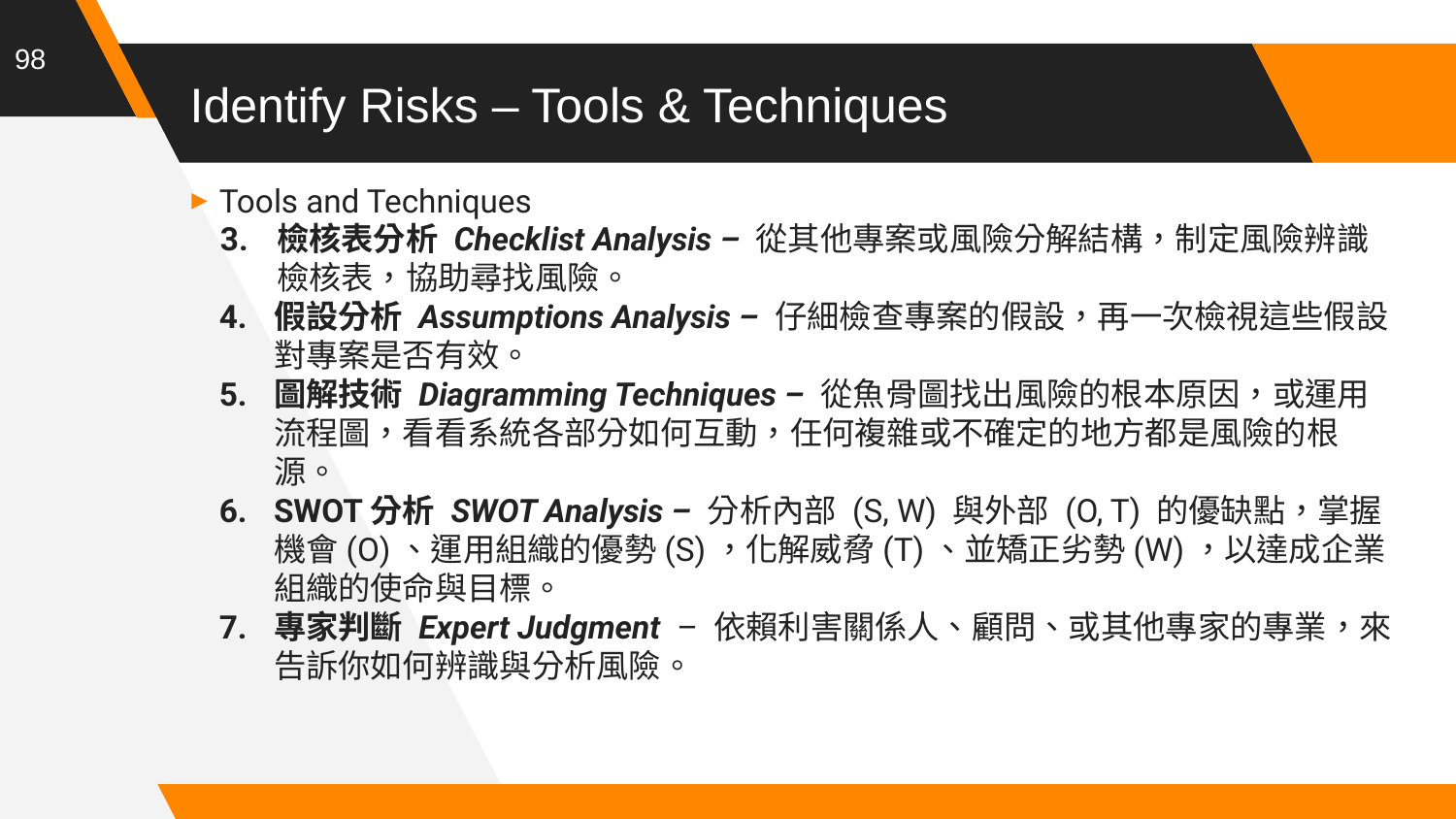

98
# Identify Risks – Tools & Techniques
Tools and Techniques
檢核表分析 Checklist Analysis – 從其他專案或風險分解結構，制定風險辨識檢核表，協助尋找風險。
假設分析 Assumptions Analysis – 仔細檢查專案的假設，再一次檢視這些假設對專案是否有效。
圖解技術 Diagramming Techniques – 從魚骨圖找出風險的根本原因，或運用流程圖，看看系統各部分如何互動，任何複雜或不確定的地方都是風險的根源。
SWOT分析 SWOT Analysis – 分析內部 (S, W) 與外部 (O, T) 的優缺點，掌握機會(O)、運用組織的優勢(S)，化解威脅(T)、並矯正劣勢(W)，以達成企業組織的使命與目標。
專家判斷 Expert Judgment  – 依賴利害關係人、顧問、或其他專家的專業，來告訴你如何辨識與分析風險。